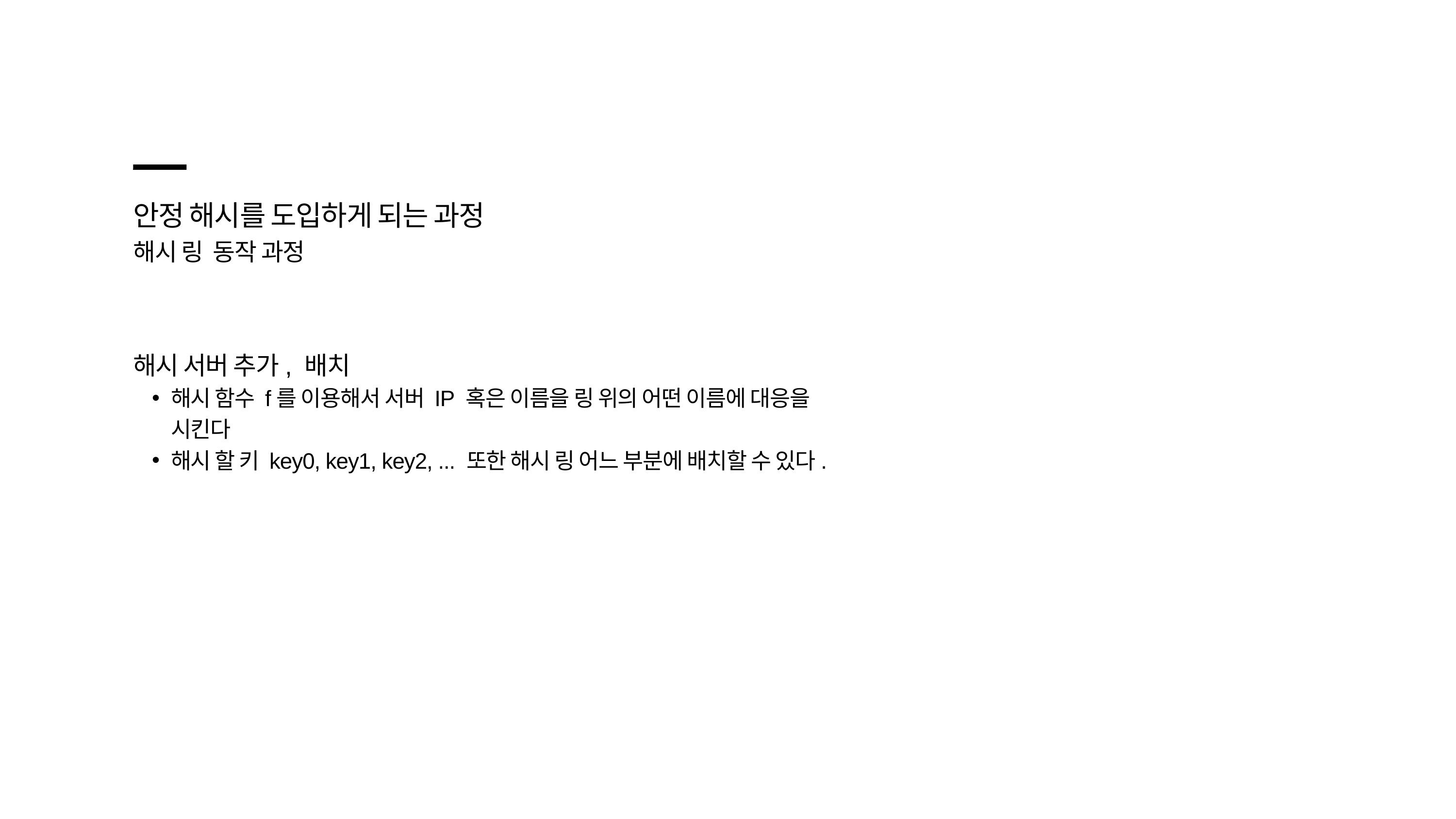

안정 해시를 도입하게 되는 과정
해시 링  동작 과정
해시 서버 추가, 배치
해시 함수 f를 이용해서 서버 IP 혹은 이름을 링 위의 어떤 이름에 대응을 시킨다
해시 할 키 key0, key1, key2, ... 또한 해시 링 어느 부분에 배치할 수 있다.